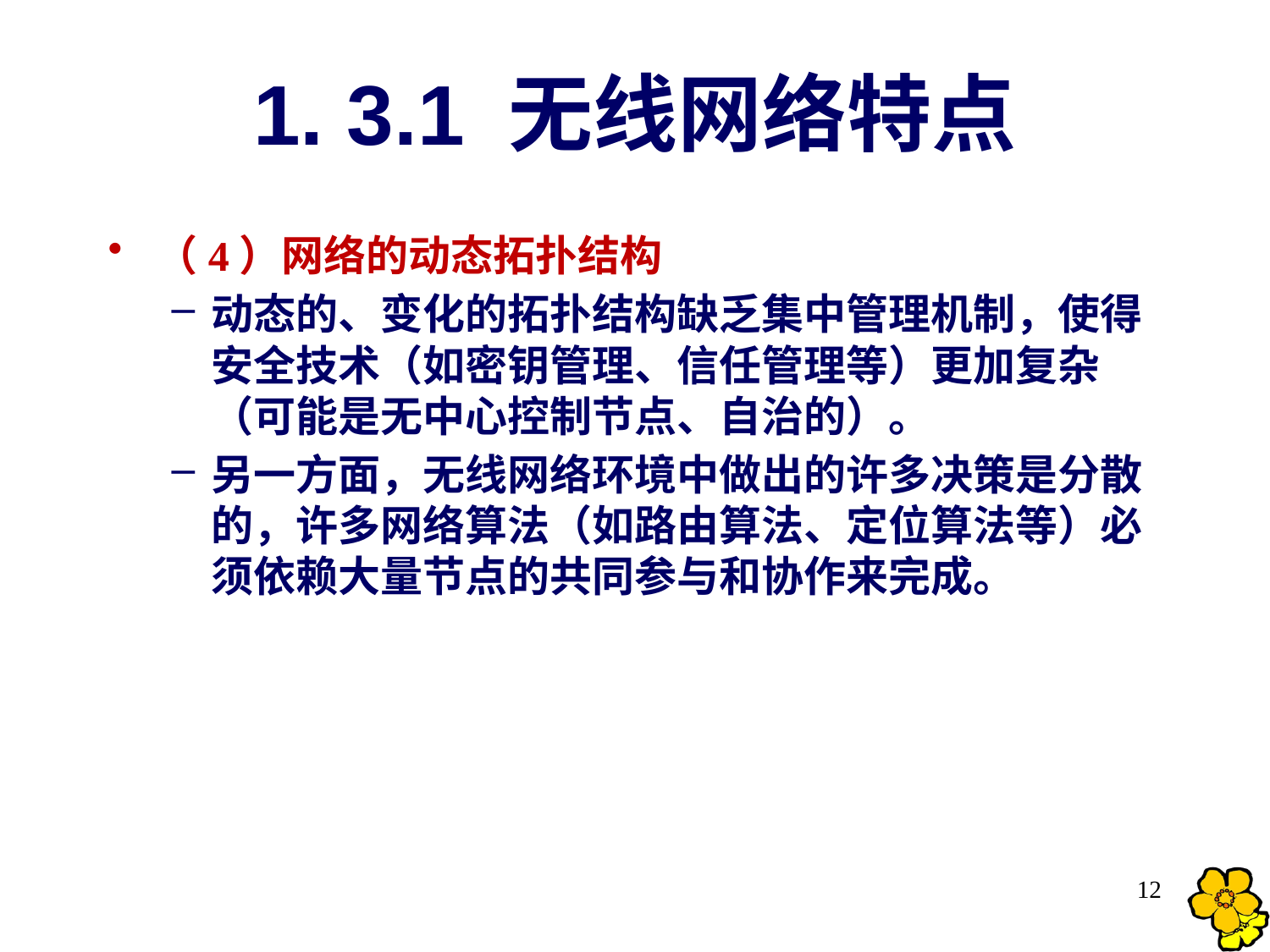

# 1. 3.1 无线网络特点
（4）网络的动态拓扑结构
动态的、变化的拓扑结构缺乏集中管理机制，使得安全技术（如密钥管理、信任管理等）更加复杂（可能是无中心控制节点、自治的）。
另一方面，无线网络环境中做出的许多决策是分散的，许多网络算法（如路由算法、定位算法等）必须依赖大量节点的共同参与和协作来完成。
12